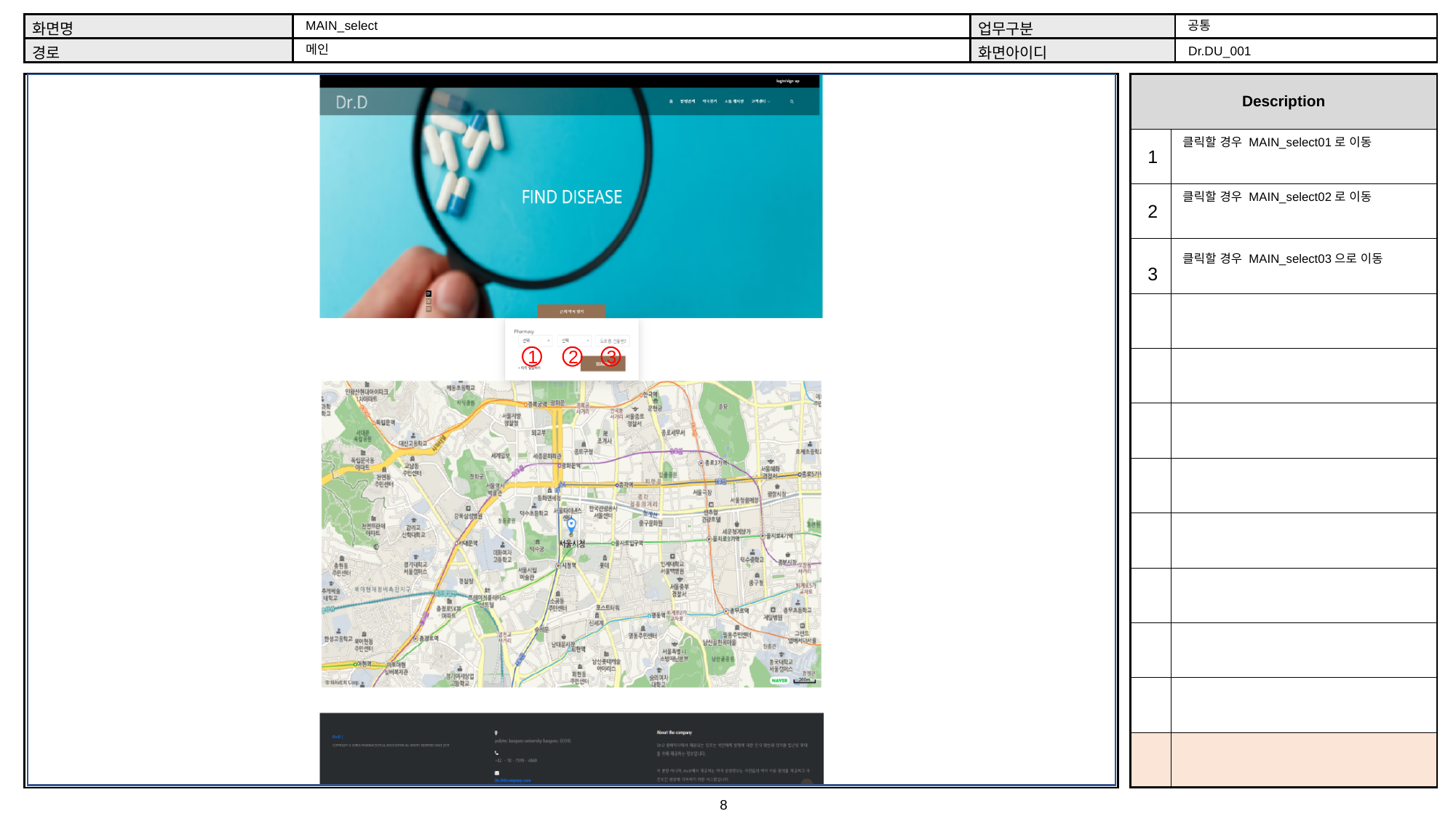

공통
MAIN_select
메인
Dr.DU_001

클릭할 경우 MAIN_select01로 이동
1
클릭할 경우 MAIN_select02로 이동
2
클릭할 경우 MAIN_select03으로 이동
3
1
2
3